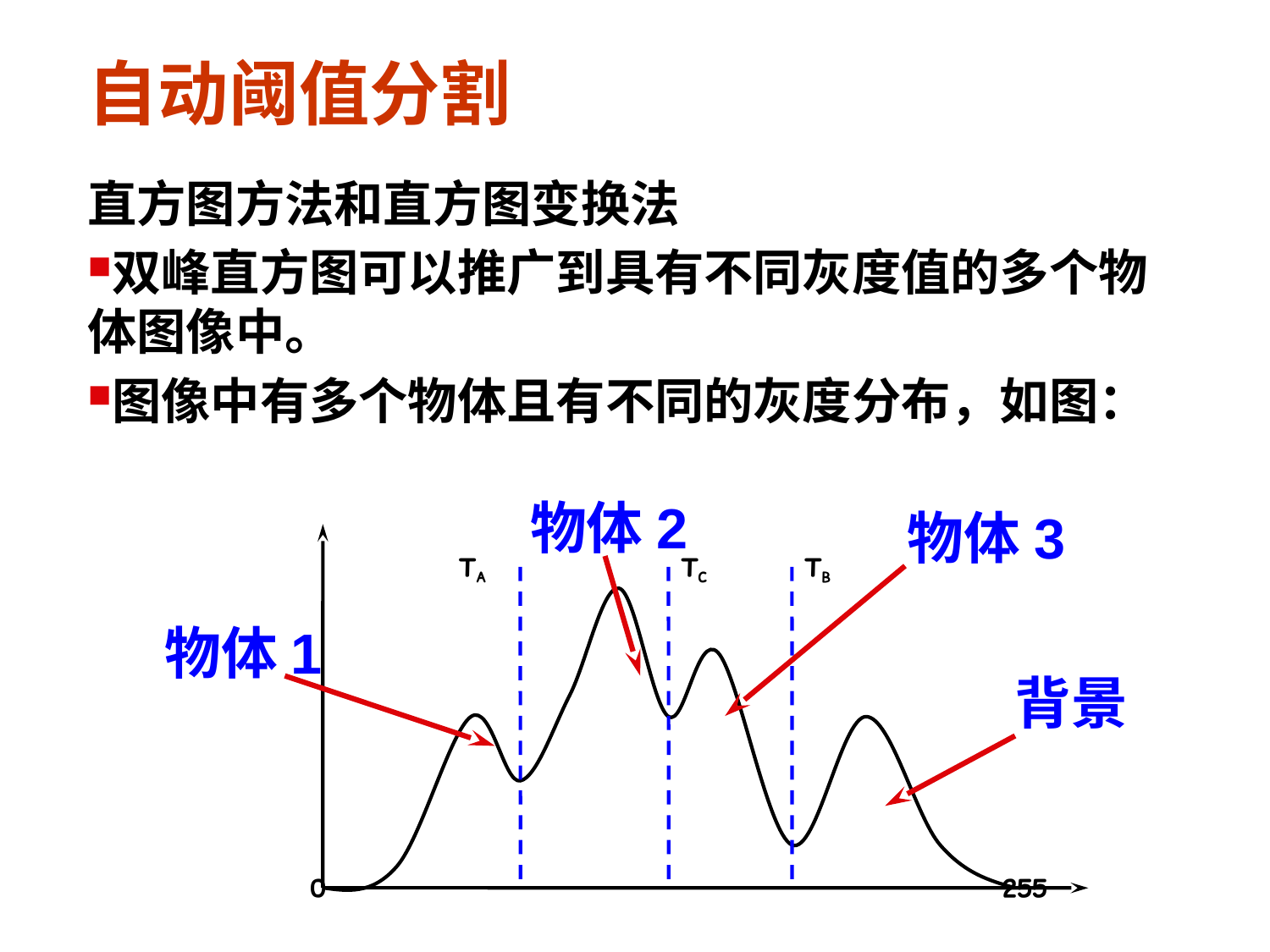

# 自动阈值分割
直方图方法和直方图变换法
双峰直方图可以推广到具有不同灰度值的多个物体图像中。
图像中有多个物体且有不同的灰度分布，如图：

物体2
物体3

TA
TC
TB

0
255

物体1
背景